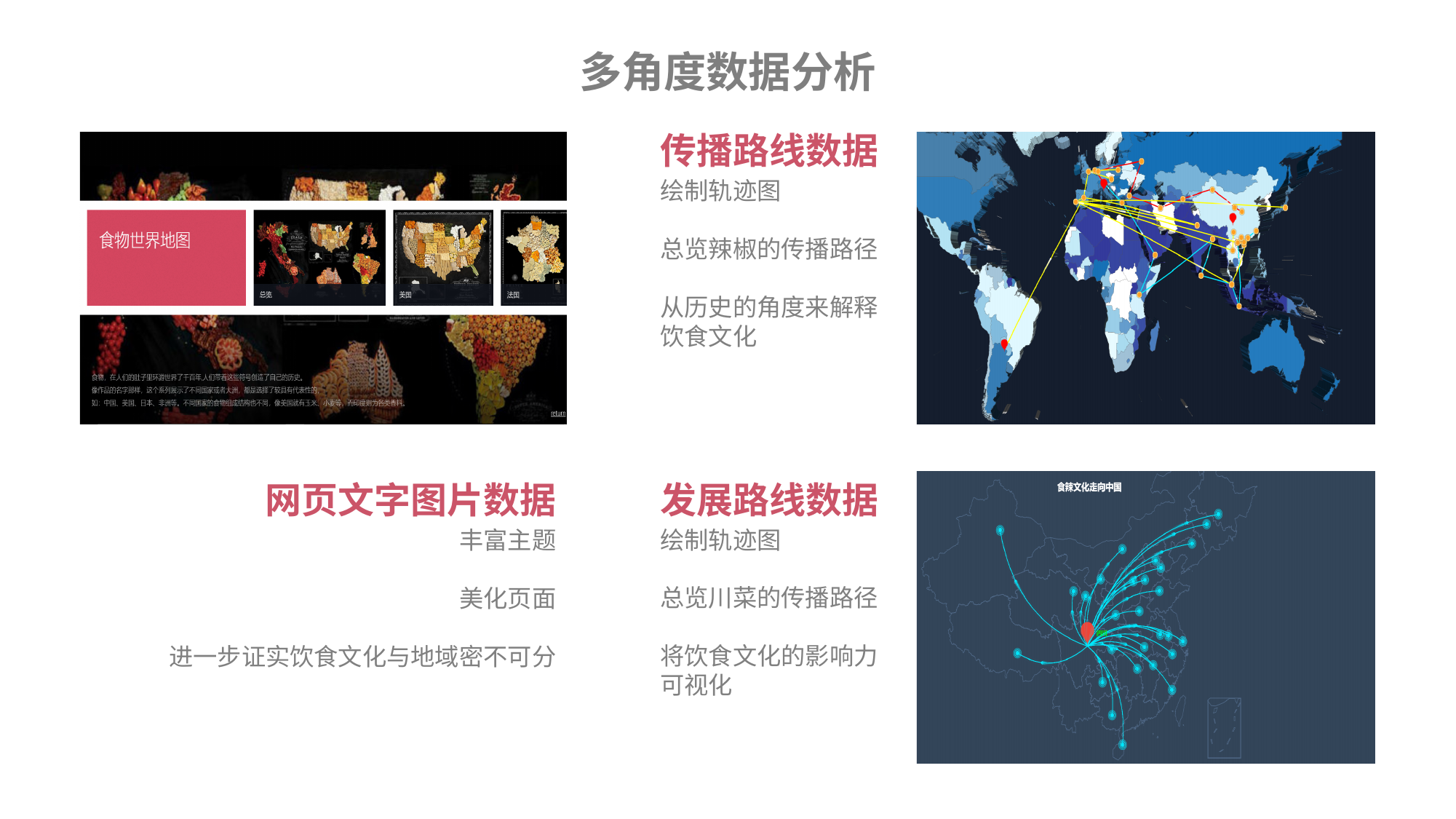

多角度数据分析
传播路线数据

绘制轨迹图

总览辣椒的传播路径

从历史的角度来解释饮食文化

发展路线数据
网页文字图片数据
绘制轨迹图

总览川菜的传播路径

将饮食文化的影响力可视化
丰富主题

美化页面

进一步证实饮食文化与地域密不可分